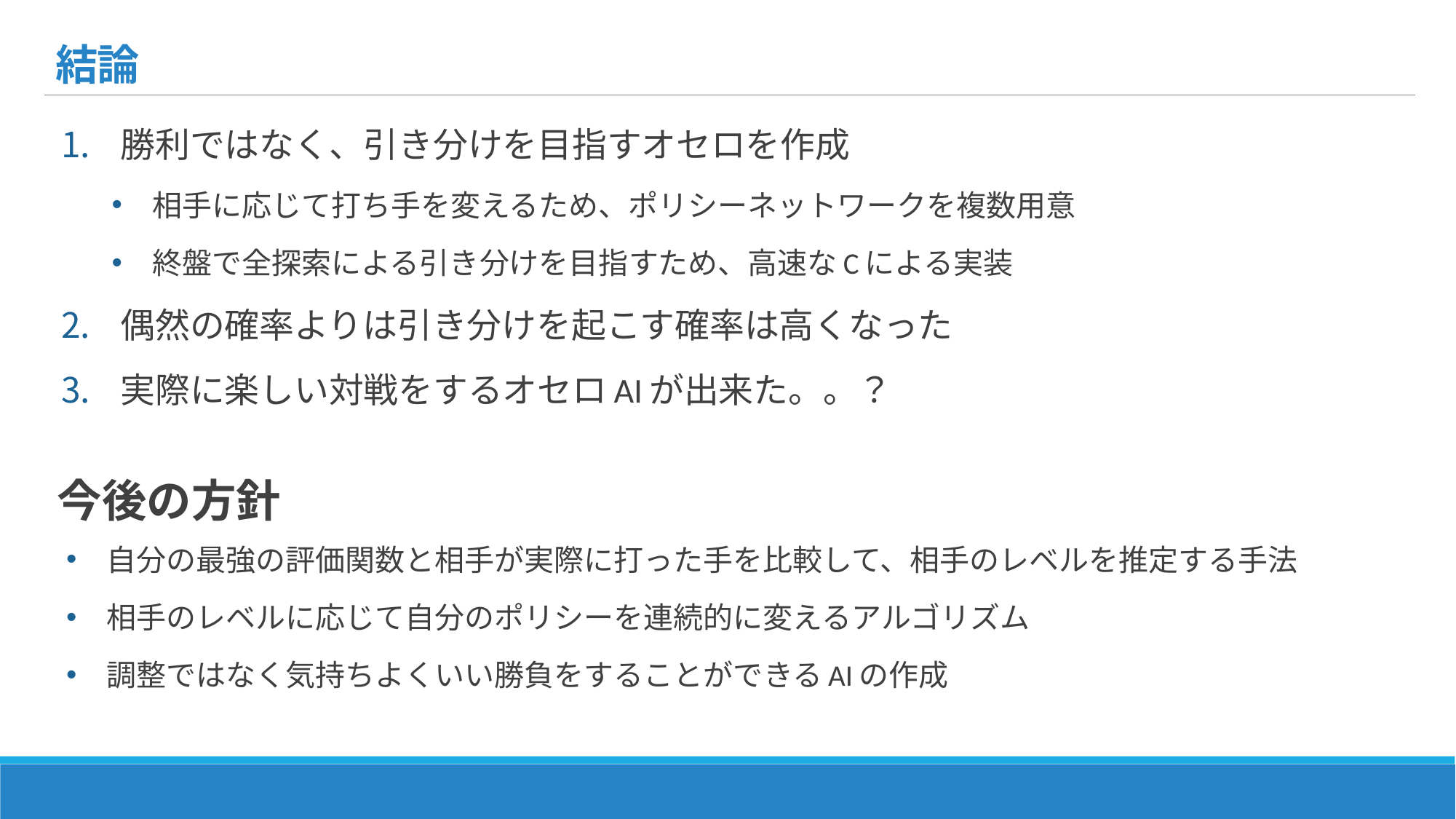

# 結論
勝利ではなく、引き分けを目指すオセロを作成
相手に応じて打ち手を変えるため、ポリシーネットワークを複数用意
終盤で全探索による引き分けを目指すため、高速なCによる実装
偶然の確率よりは引き分けを起こす確率は高くなった
実際に楽しい対戦をするオセロAIが出来た。。？
今後の方針
自分の最強の評価関数と相手が実際に打った手を比較して、相手のレベルを推定する手法
相手のレベルに応じて自分のポリシーを連続的に変えるアルゴリズム
調整ではなく気持ちよくいい勝負をすることができるAIの作成